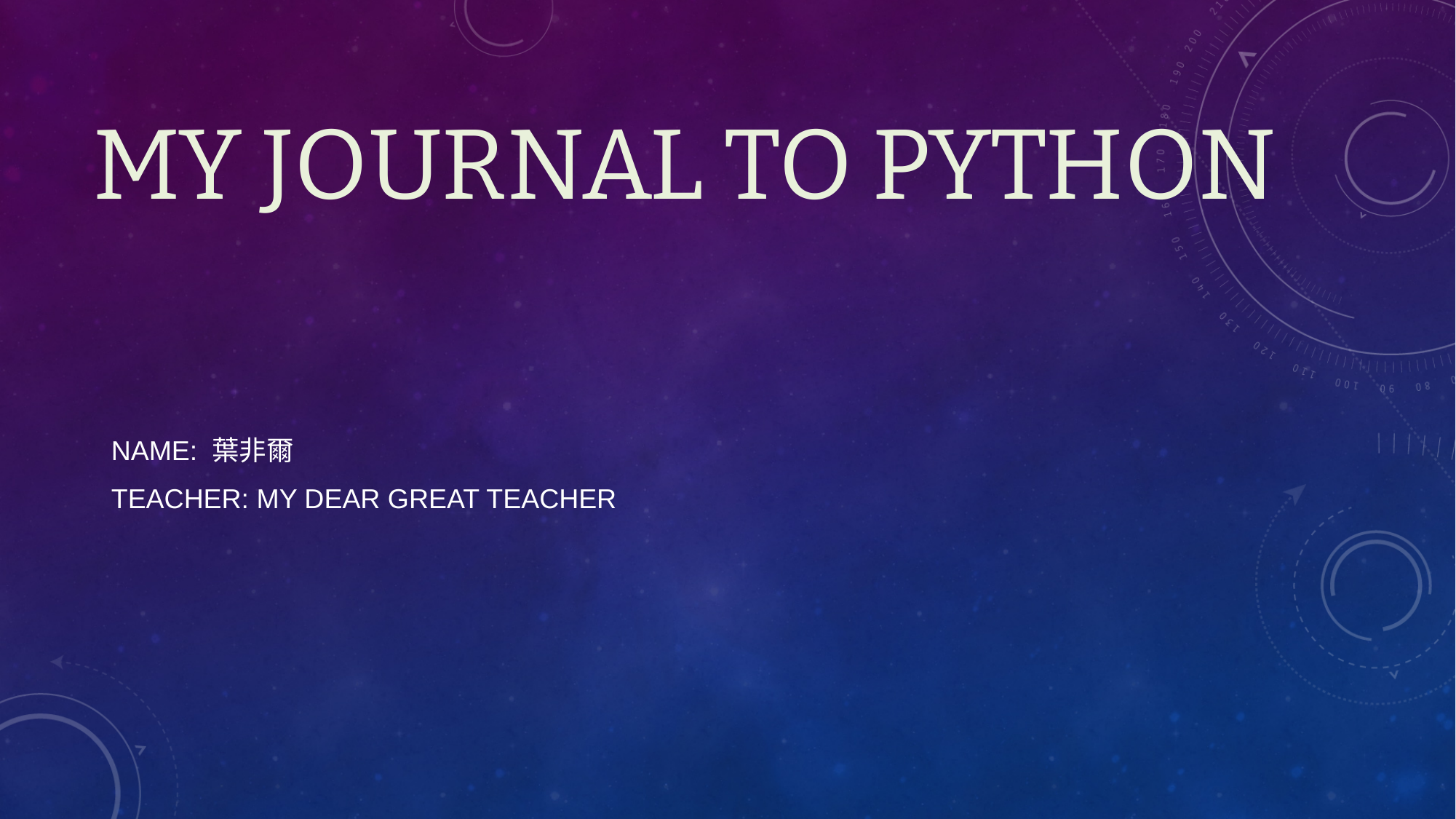

# My Journal to Python
   NAME: 葉非爾
   TEACHER: MY DEAR GREAT TEACHER